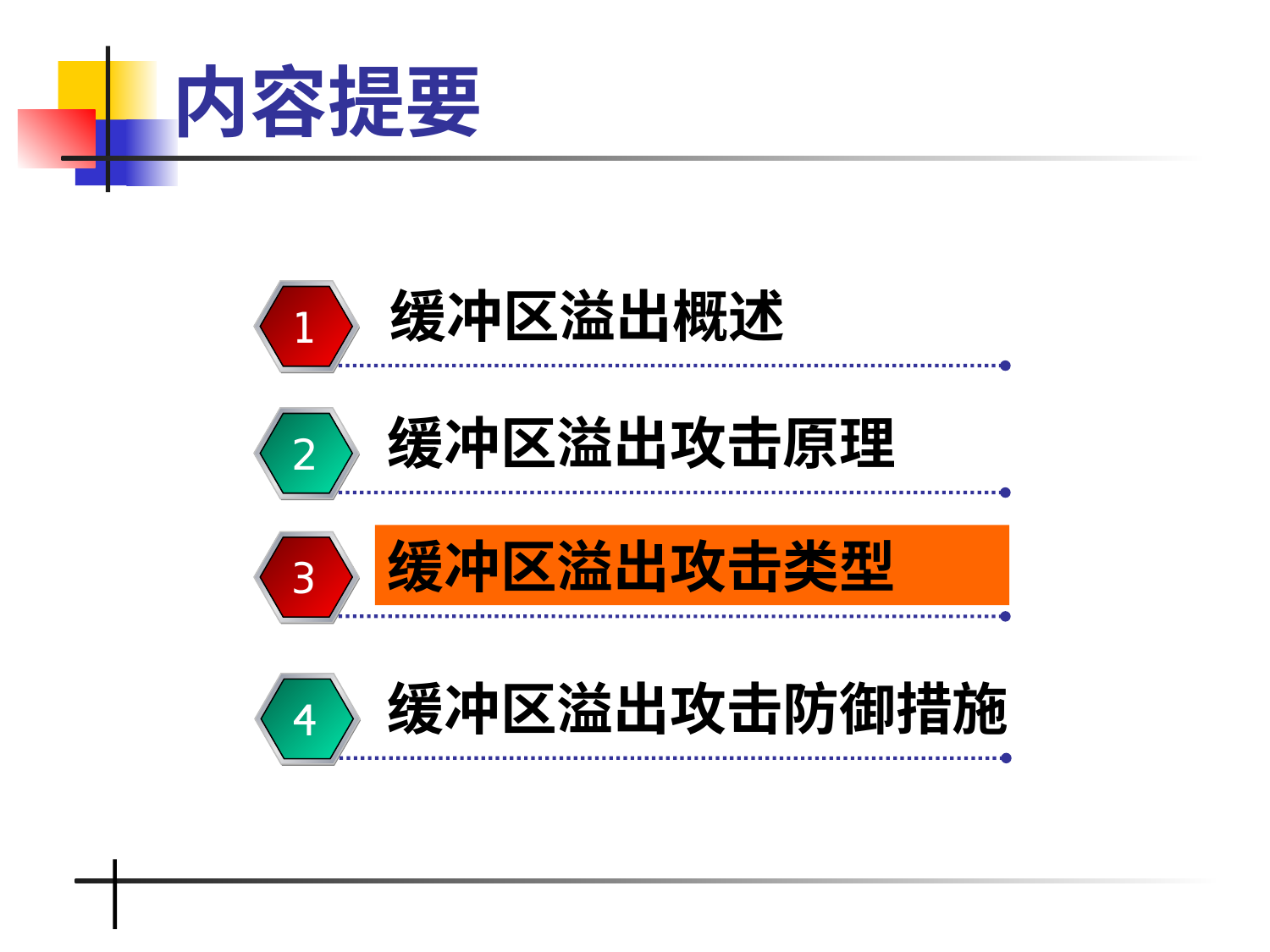

# 内容提要

缓冲区溢出概述

1

缓冲区溢出攻击原理

2

缓冲区溢出攻击类型

3

缓冲区溢出攻击防御措施

4